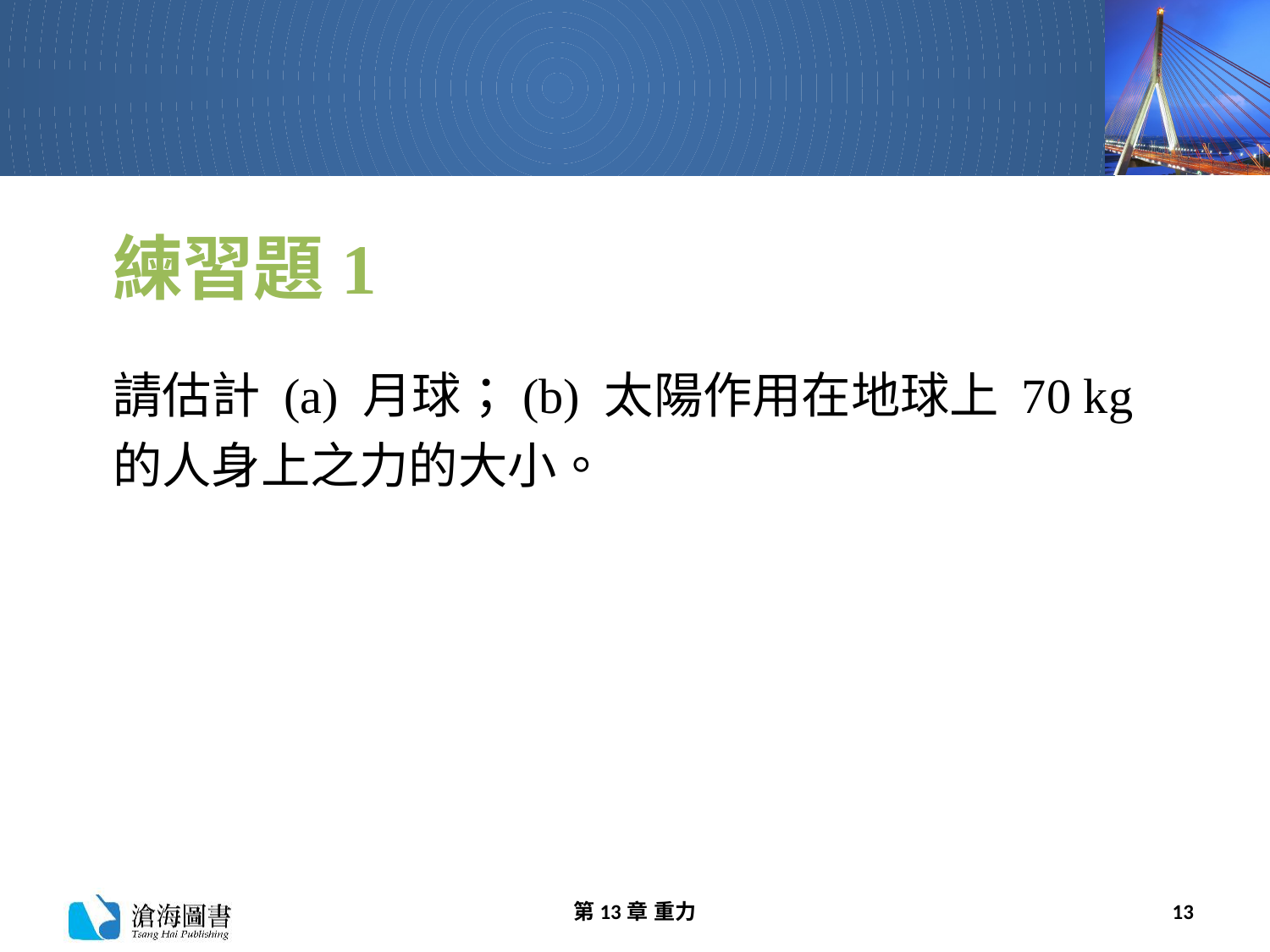

# 練習題1
請估計 (a) 月球；(b) 太陽作用在地球上 70 kg 的人身上之力的大小。
第13章 重力
13